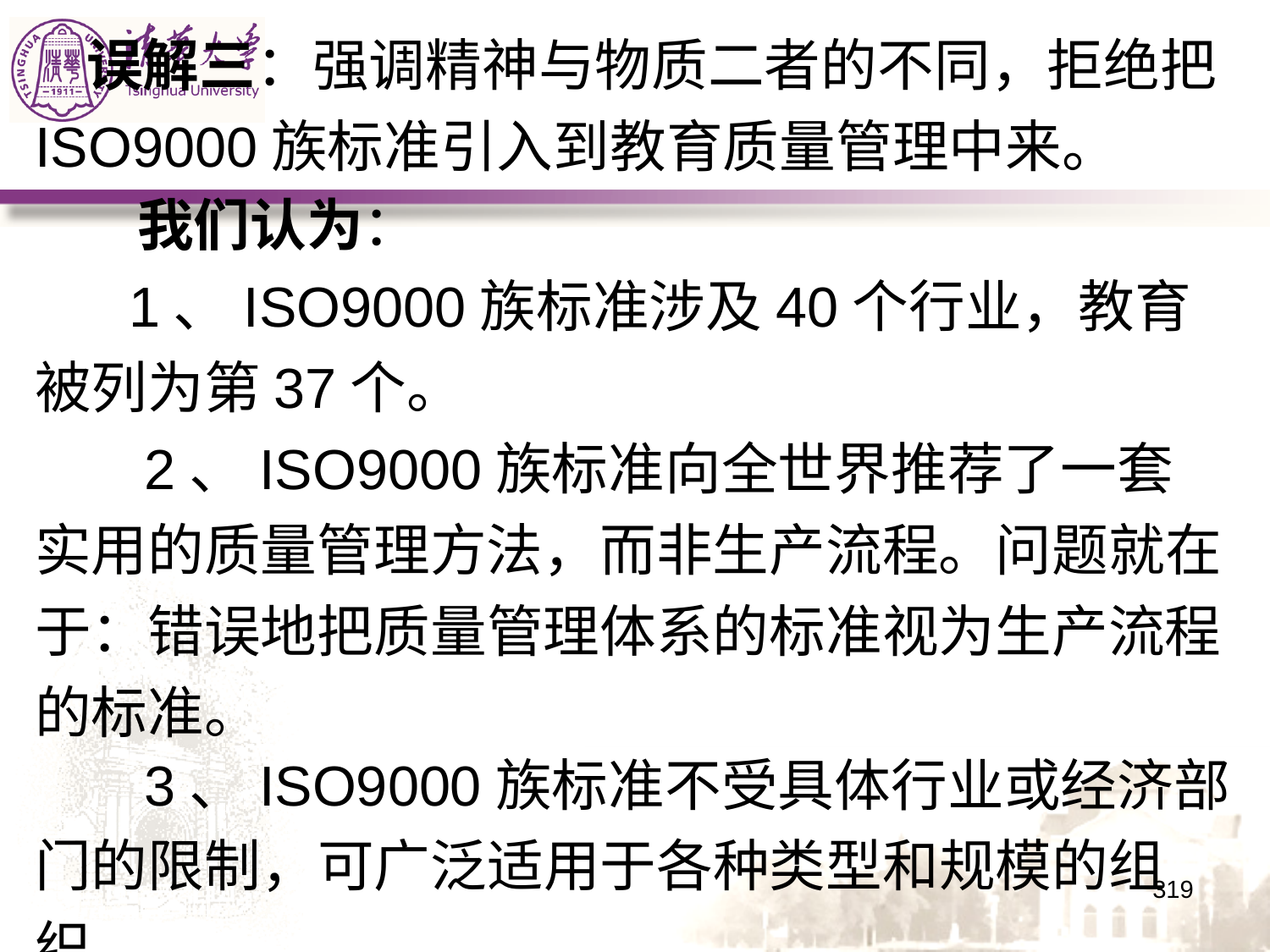

误解三：强调精神与物质二者的不同，拒绝把ISO9000族标准引入到教育质量管理中来。
       我们认为：
      1、ISO9000族标准涉及40个行业，教育被列为第37个。
       2、ISO9000族标准向全世界推荐了一套实用的质量管理方法，而非生产流程。问题就在于：错误地把质量管理体系的标准视为生产流程的标准。
       3、ISO9000族标准不受具体行业或经济部门的限制，可广泛适用于各种类型和规模的组织。
319